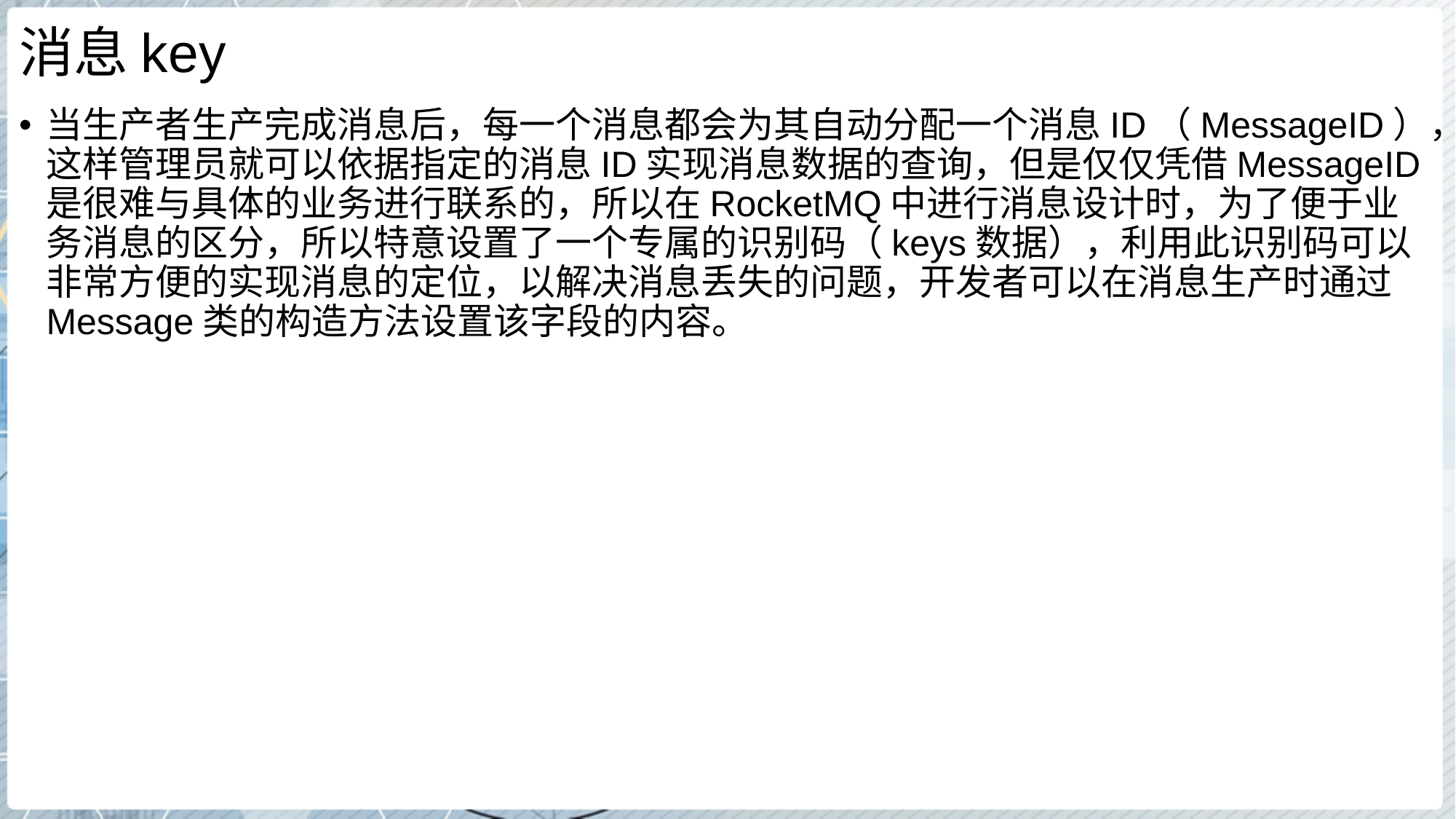

# 消息key
当生产者生产完成消息后，每一个消息都会为其自动分配一个消息ID（MessageID），这样管理员就可以依据指定的消息ID实现消息数据的查询，但是仅仅凭借MessageID是很难与具体的业务进行联系的，所以在RocketMQ中进行消息设计时，为了便于业务消息的区分，所以特意设置了一个专属的识别码（keys数据），利用此识别码可以非常方便的实现消息的定位，以解决消息丢失的问题，开发者可以在消息生产时通过Message类的构造方法设置该字段的内容。